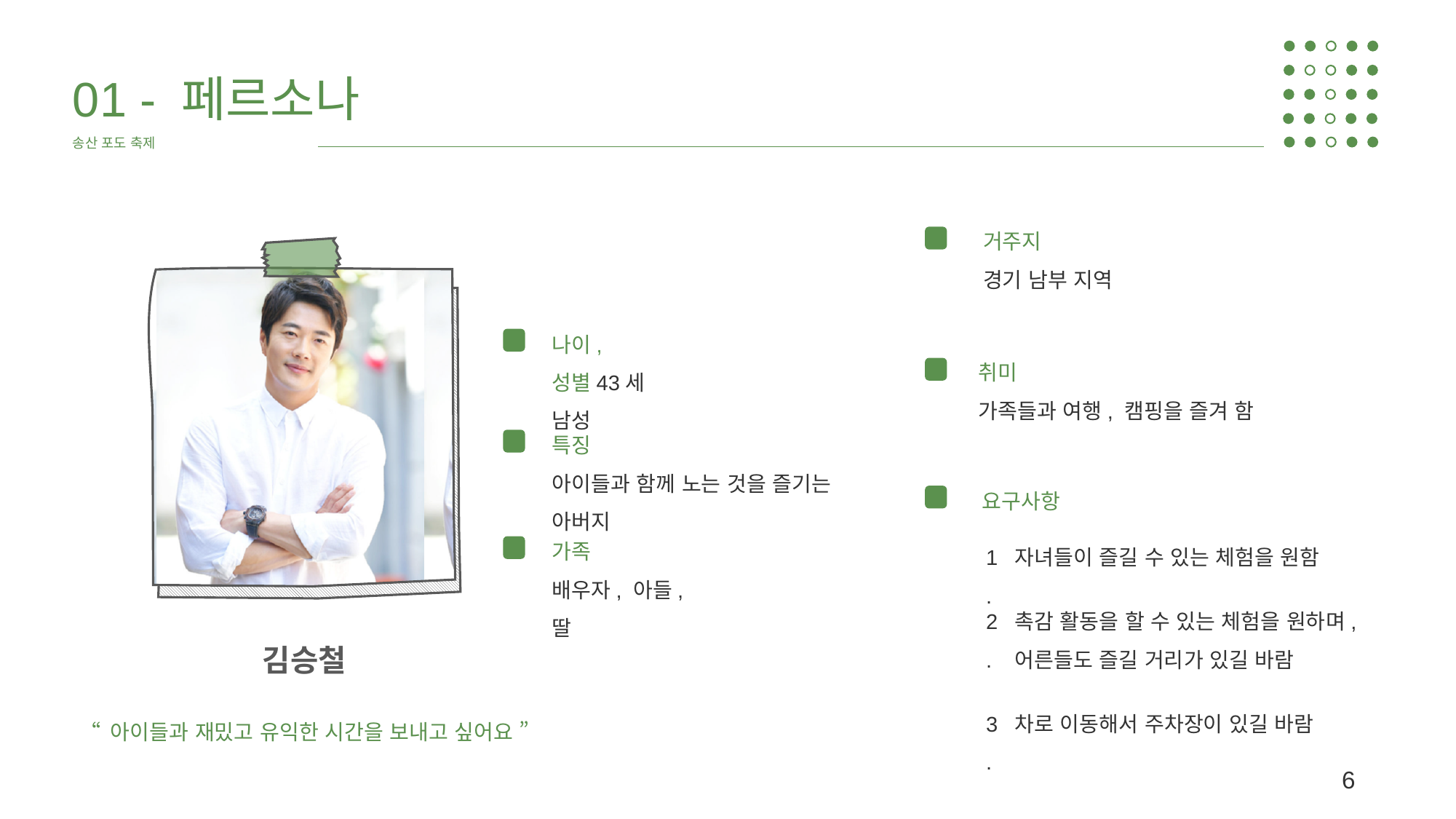

01 - 페르소나
송산 포도 축제

거주지
경기 남부 지역

나이, 성별43세 남성

취미
가족들과 여행, 캠핑을 즐겨 함

특징
아이들과 함께 노는 것을 즐기는 아버지

요구사항

1.
자녀들이 즐길 수 있는 체험을 원함
2.
촉감 활동을 할 수 있는 체험을 원하며,
어른들도 즐길 거리가 있길 바람
3.
차로 이동해서 주차장이 있길 바람
가족
배우자, 아들, 딸

김승철
“ 아이들과 재밌고 유익한 시간을 보내고 싶어요 ”
6